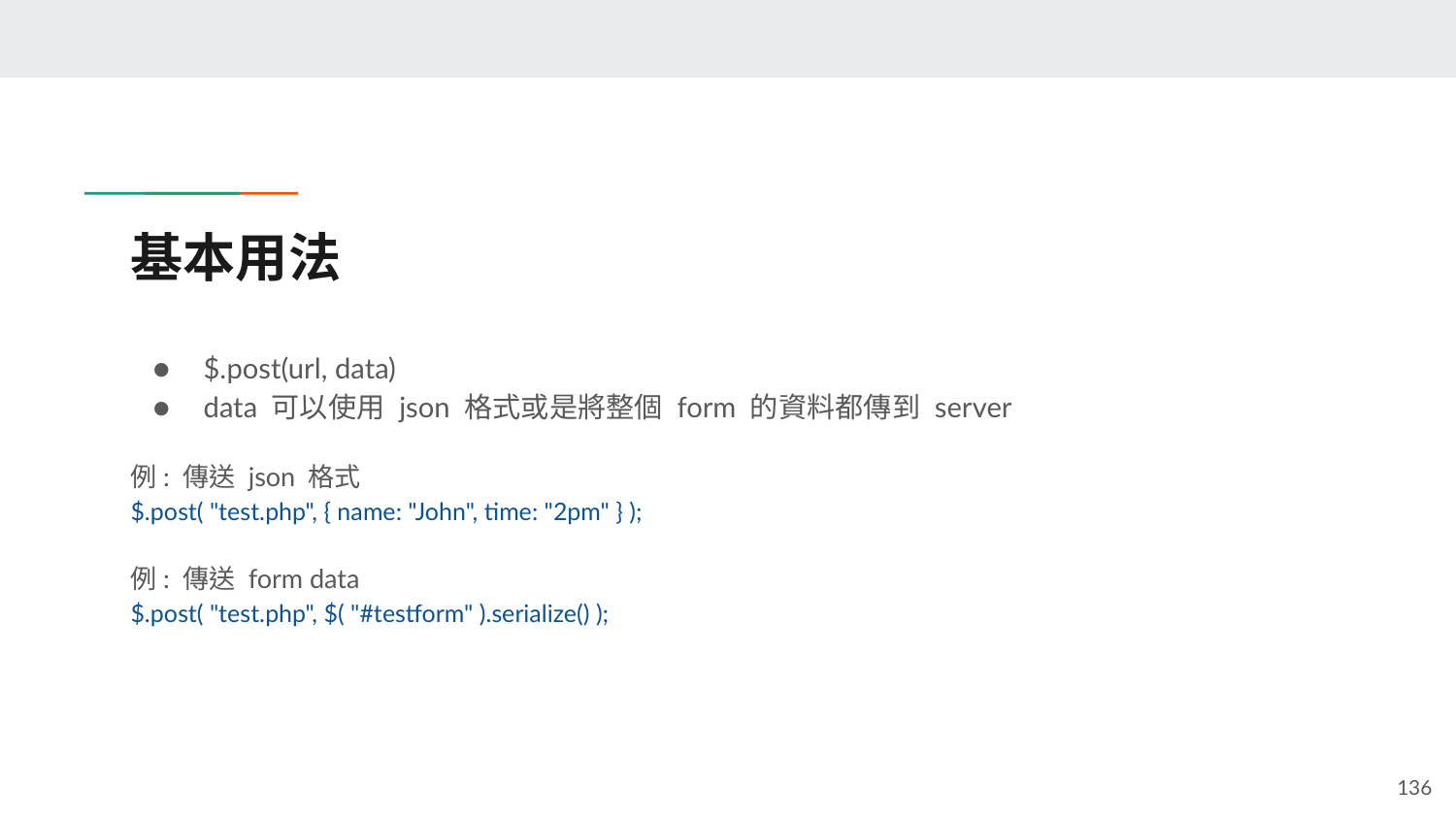

# 基本用法
$.post(url, data)
data 可以使用 json 格式或是將整個 form 的資料都傳到 server
例: 傳送 json 格式
$.post( "test.php", { name: "John", time: "2pm" } );
例: 傳送 form data
$.post( "test.php", $( "#testform" ).serialize() );

136